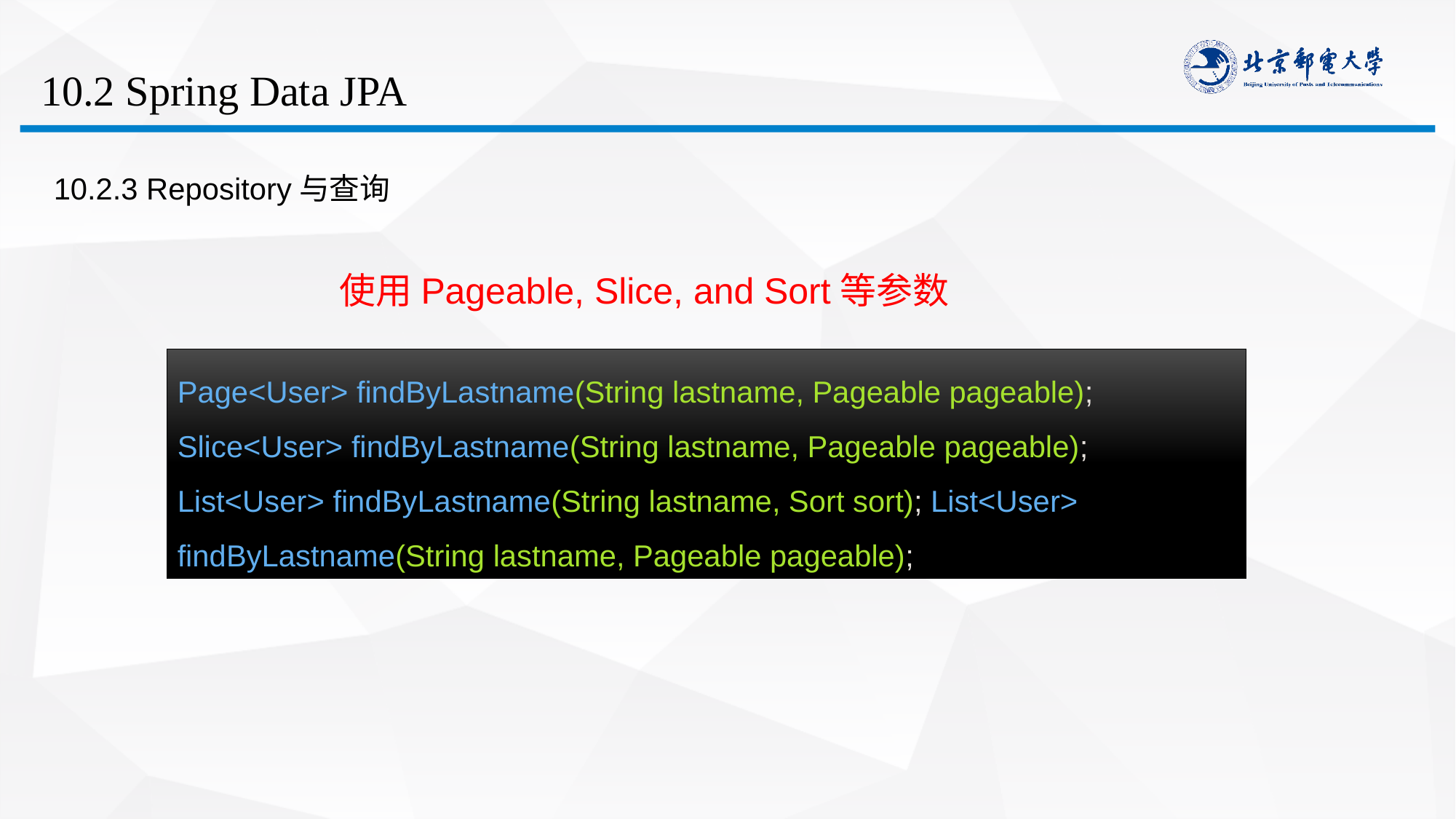

# 10.2 Spring Data JPA
10.2.3 Repository与查询

使用Pageable, Slice, and Sort等参数

Page<User> findByLastname(String lastname, Pageable pageable); Slice<User> findByLastname(String lastname, Pageable pageable); List<User> findByLastname(String lastname, Sort sort); List<User> findByLastname(String lastname, Pageable pageable);